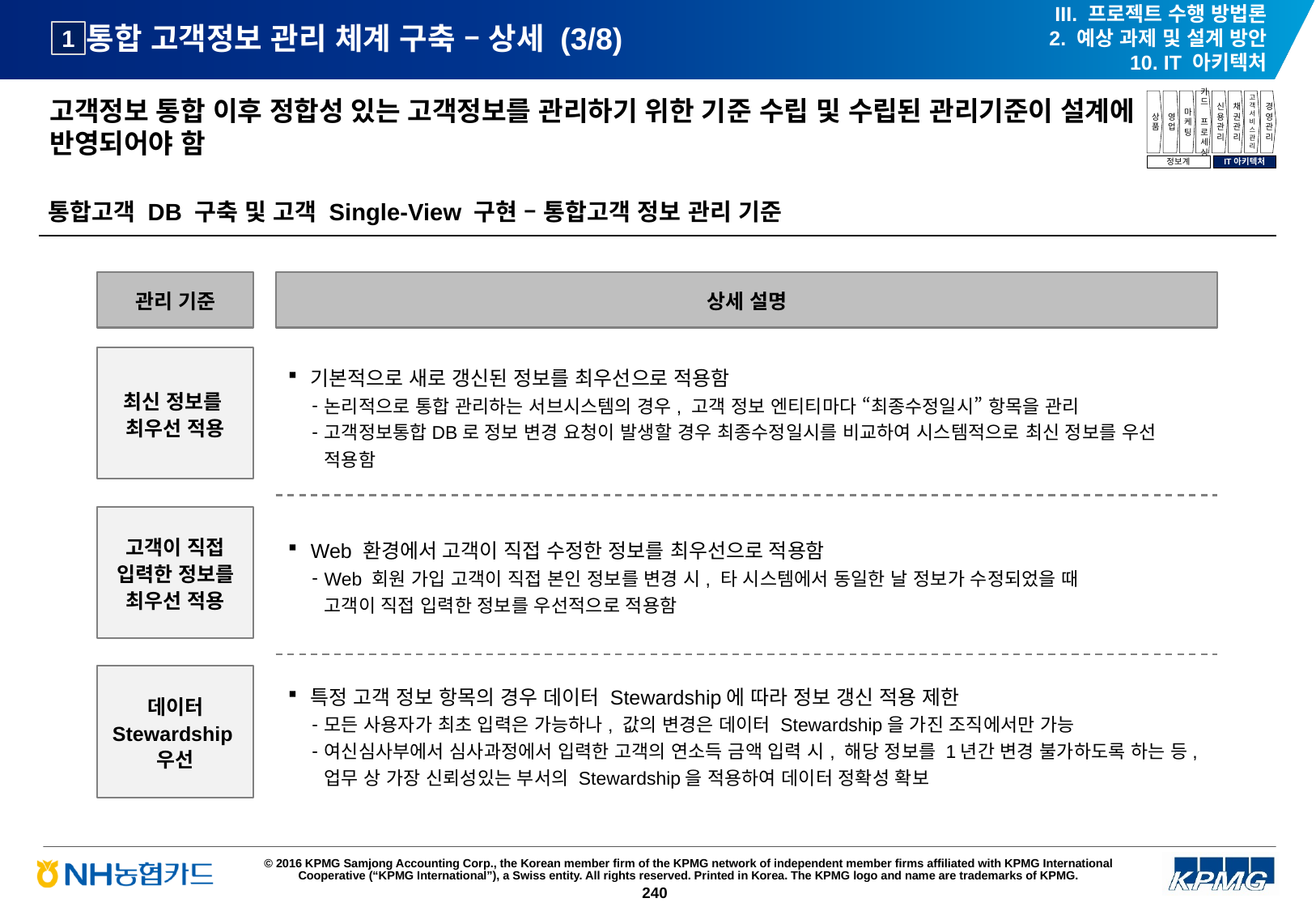

III. 프로젝트 수행 방법론
2. 예상 과제 및 설계 방안
10. IT 아키텍처
# 통합 고객정보 관리 체계 구축 – 상세 (3/8)
1
고객정보 통합 이후 정합성 있는 고객정보를 관리하기 위한 기준 수립 및 수립된 관리기준이 설계에 반영되어야 함
상품
영업
마케팅
카드
프로세싱
신용관리
채권관리
고객서비스관리
경영관리
정보계
IT아키텍처
통합고객 DB 구축 및 고객 Single-View 구현 – 통합고객 정보 관리 기준
관리 기준
상세 설명
최신 정보를
최우선 적용
기본적으로 새로 갱신된 정보를 최우선으로 적용함
논리적으로 통합 관리하는 서브시스템의 경우, 고객 정보 엔티티마다 “최종수정일시” 항목을 관리
고객정보통합DB로 정보 변경 요청이 발생할 경우 최종수정일시를 비교하여 시스템적으로 최신 정보를 우선 적용함
고객이 직접 입력한 정보를 최우선 적용
Web 환경에서 고객이 직접 수정한 정보를 최우선으로 적용함
Web 회원 가입 고객이 직접 본인 정보를 변경 시, 타 시스템에서 동일한 날 정보가 수정되었을 때
고객이 직접 입력한 정보를 우선적으로 적용함
데이터 Stewardship
우선
특정 고객 정보 항목의 경우 데이터 Stewardship에 따라 정보 갱신 적용 제한
모든 사용자가 최초 입력은 가능하나, 값의 변경은 데이터 Stewardship을 가진 조직에서만 가능
여신심사부에서 심사과정에서 입력한 고객의 연소득 금액 입력 시, 해당 정보를 1년간 변경 불가하도록 하는 등, 업무 상 가장 신뢰성있는 부서의 Stewardship을 적용하여 데이터 정확성 확보